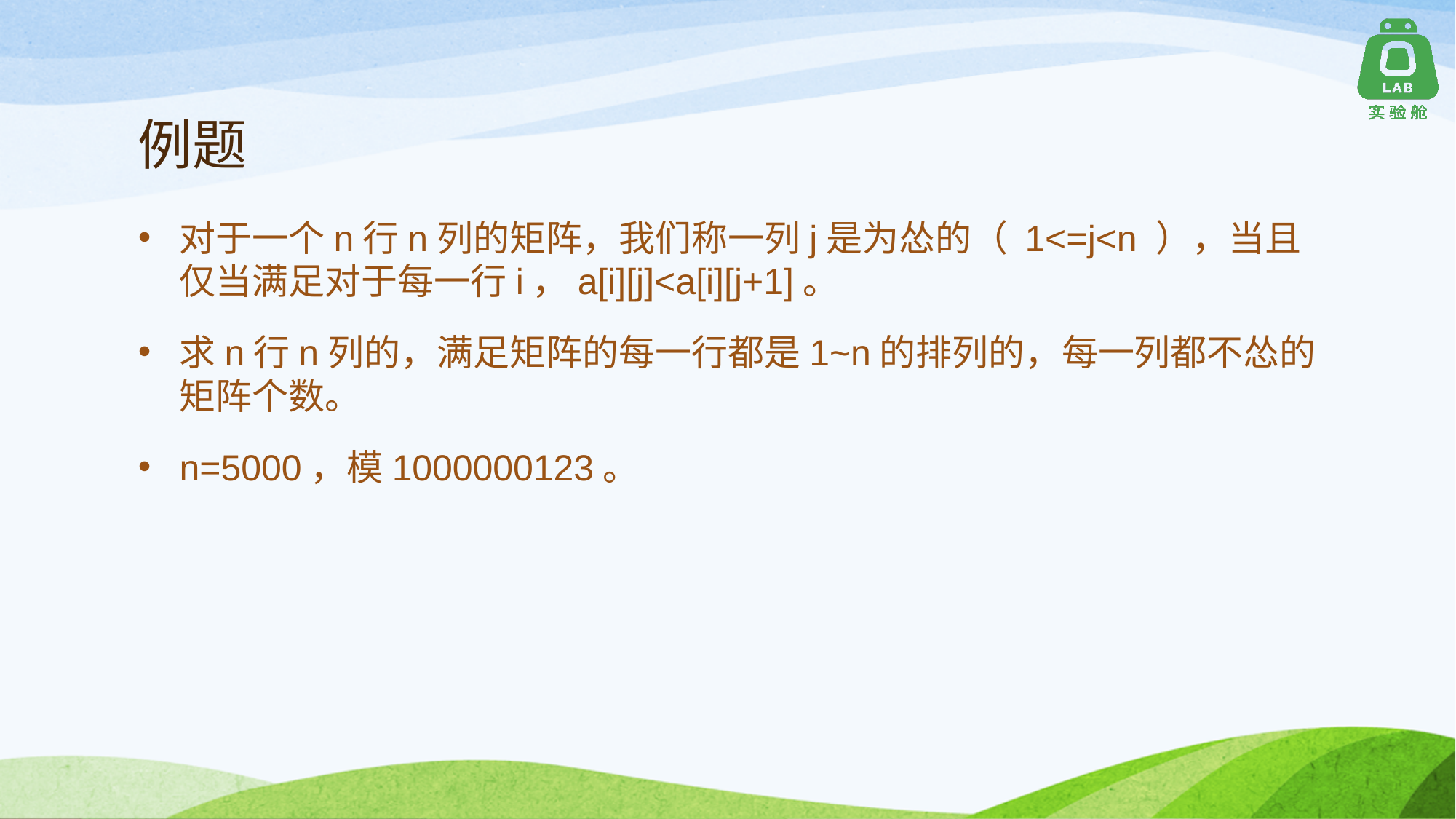

# 例题
对于一个n行n列的矩阵，我们称一列j是为怂的（ 1<=j<n ），当且仅当满足对于每一行i，a[i][j]<a[i][j+1]。
求n行n列的，满足矩阵的每一行都是1~n的排列的，每一列都不怂的矩阵个数。
n=5000，模1000000123。